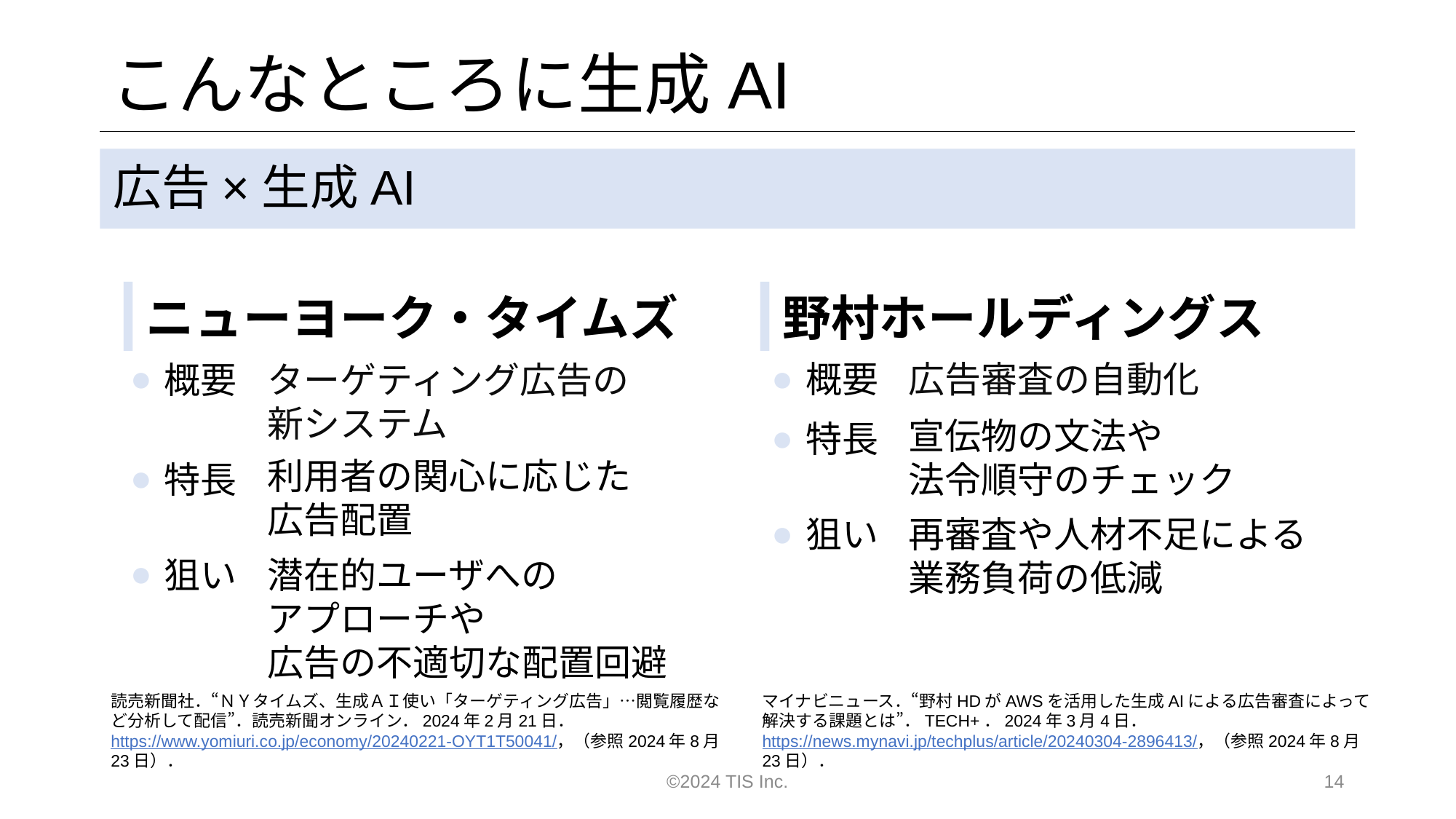

# こんなところに生成AI
広告×生成AI
ニューヨーク・タイムズ
野村ホールディングス
概要
広告審査の自動化
概要
ターゲティング広告の
新システム
宣伝物の文法や
法令順守のチェック
特長
利用者の関心に応じた
広告配置
特長
狙い
再審査や人材不足による
業務負荷の低減
狙い
潜在的ユーザへの
アプローチや
広告の不適切な配置回避
読売新聞社．“ＮＹタイムズ、生成ＡＩ使い「ターゲティング広告」…閲覧履歴など分析して配信”．読売新聞オンライン．2024年2月21日．https://www.yomiuri.co.jp/economy/20240221-OYT1T50041/，（参照2024年8月23日）．
マイナビニュース．“野村HDがAWSを活用した生成AIによる広告審査によって解決する課題とは”．TECH+．2024年3月4日．https://news.mynavi.jp/techplus/article/20240304-2896413/，（参照2024年8月23日）．
©2024 TIS Inc.
14